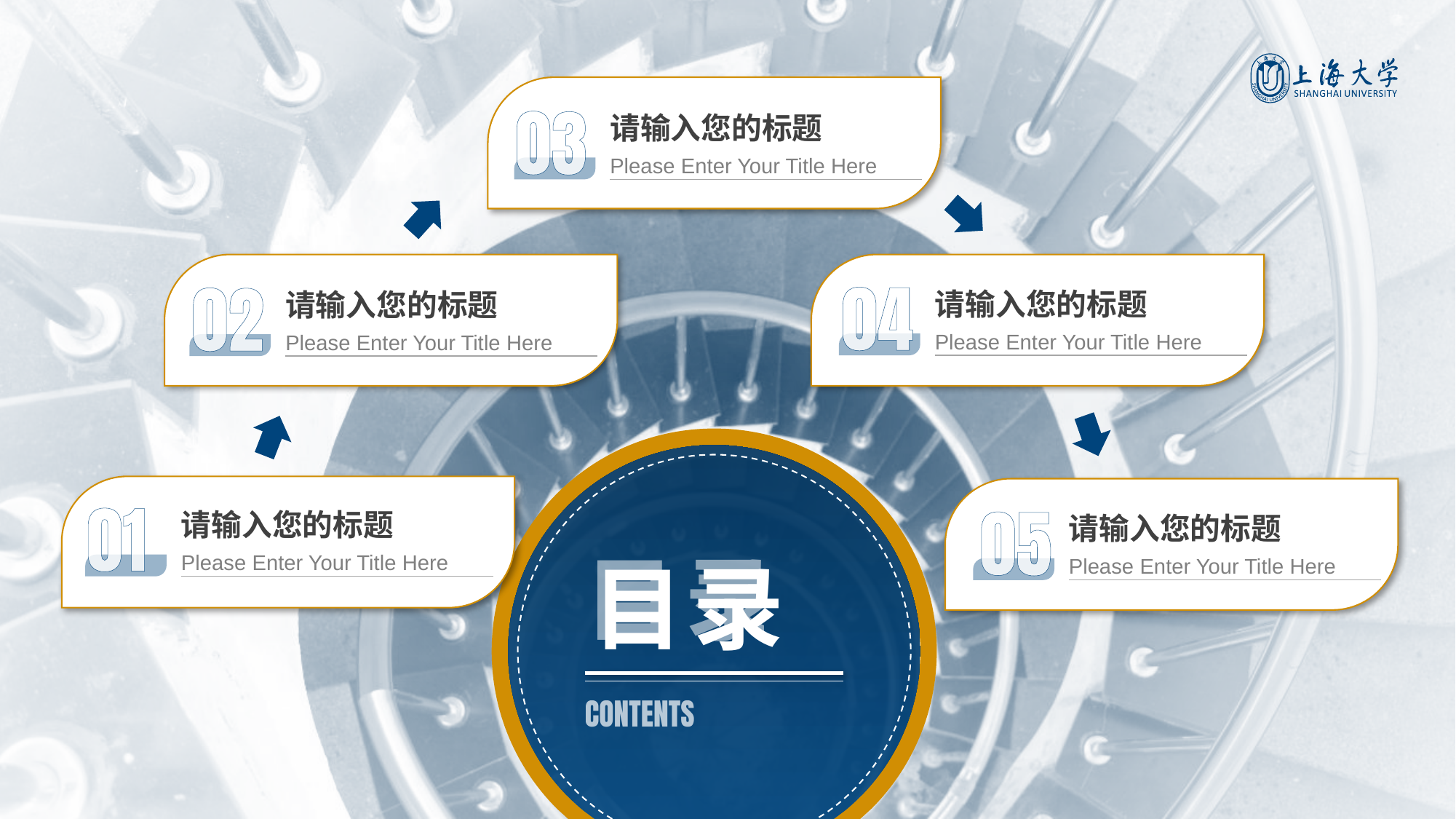

03
请输入您的标题
Please Enter Your Title Here
04
02
请输入您的标题
请输入您的标题
Please Enter Your Title Here
Please Enter Your Title Here
01
05
请输入您的标题
请输入您的标题
# 目录
Please Enter Your Title Here
Please Enter Your Title Here